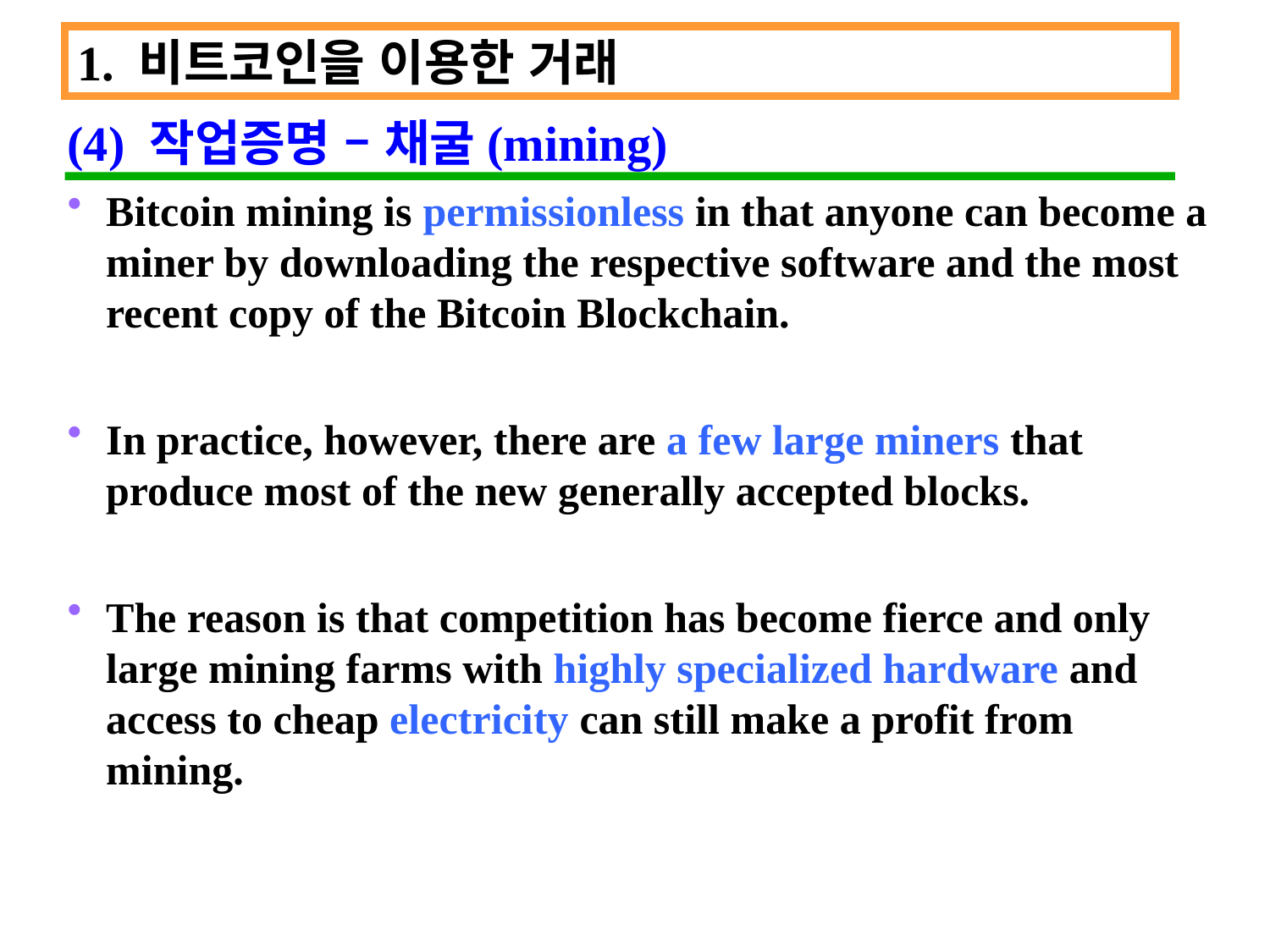

1. 비트코인을 이용한 거래
(4) 작업증명 – 채굴(mining)
Bitcoin mining is permissionless in that anyone can become a miner by downloading the respective software and the most recent copy of the Bitcoin Blockchain.

In practice, however, there are a few large miners that produce most of the new generally accepted blocks.

The reason is that competition has become fierce and only large mining farms with highly specialized hardware and access to cheap electricity can still make a profit from mining.